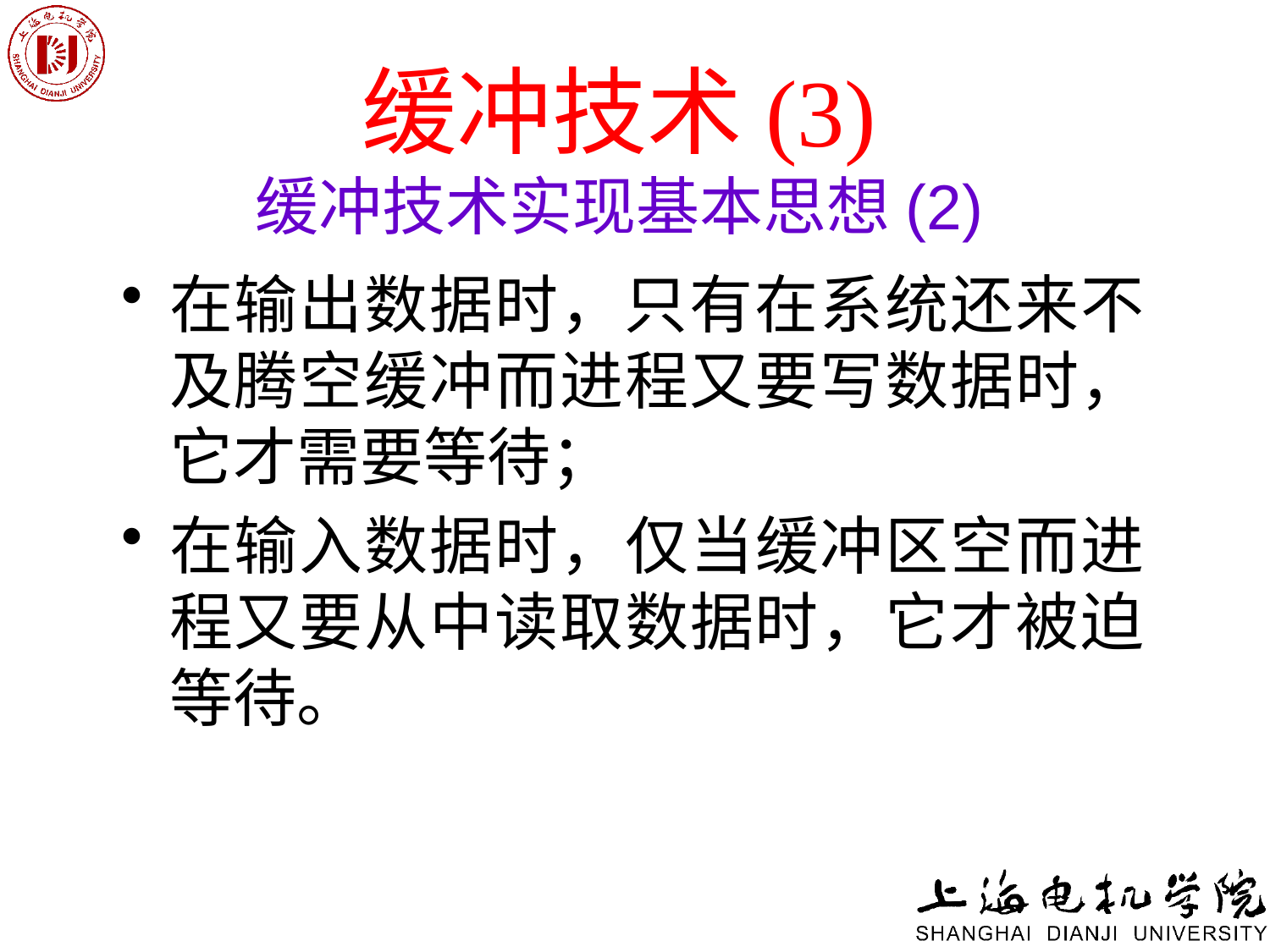

# 缓冲技术(3) 缓冲技术实现基本思想(2)
在输出数据时，只有在系统还来不及腾空缓冲而进程又要写数据时，它才需要等待；
在输入数据时，仅当缓冲区空而进程又要从中读取数据时，它才被迫等待。